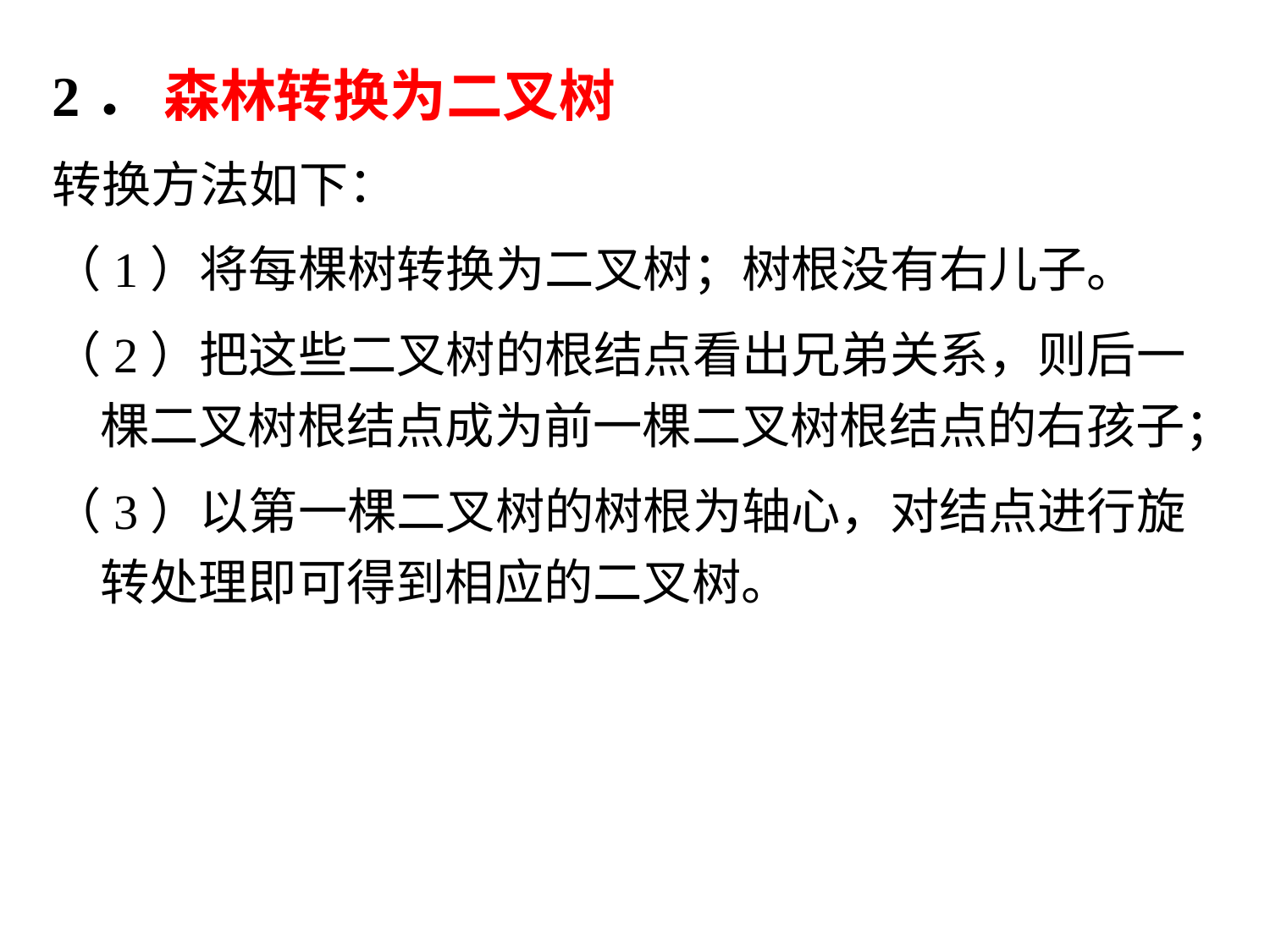

2． 森林转换为二叉树
转换方法如下：
（1）将每棵树转换为二叉树；树根没有右儿子。
（2）把这些二叉树的根结点看出兄弟关系，则后一棵二叉树根结点成为前一棵二叉树根结点的右孩子；
（3）以第一棵二叉树的树根为轴心，对结点进行旋转处理即可得到相应的二叉树。